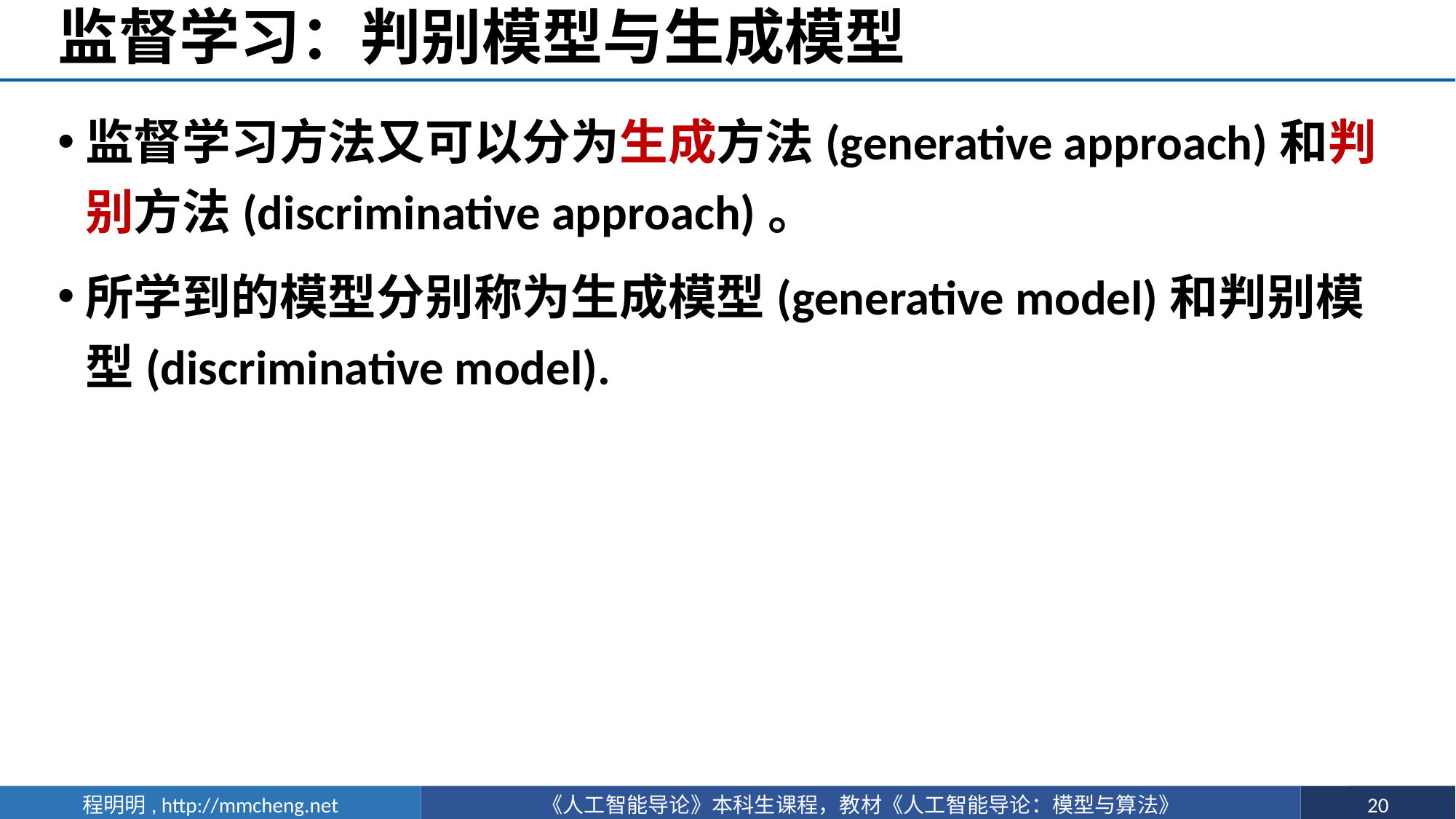

# 监督学习：判别模型与生成模型
监督学习方法又可以分为生成方法(generative approach)和判别方法(discriminative approach)。
所学到的模型分别称为生成模型(generative model)和判别模型(discriminative model).